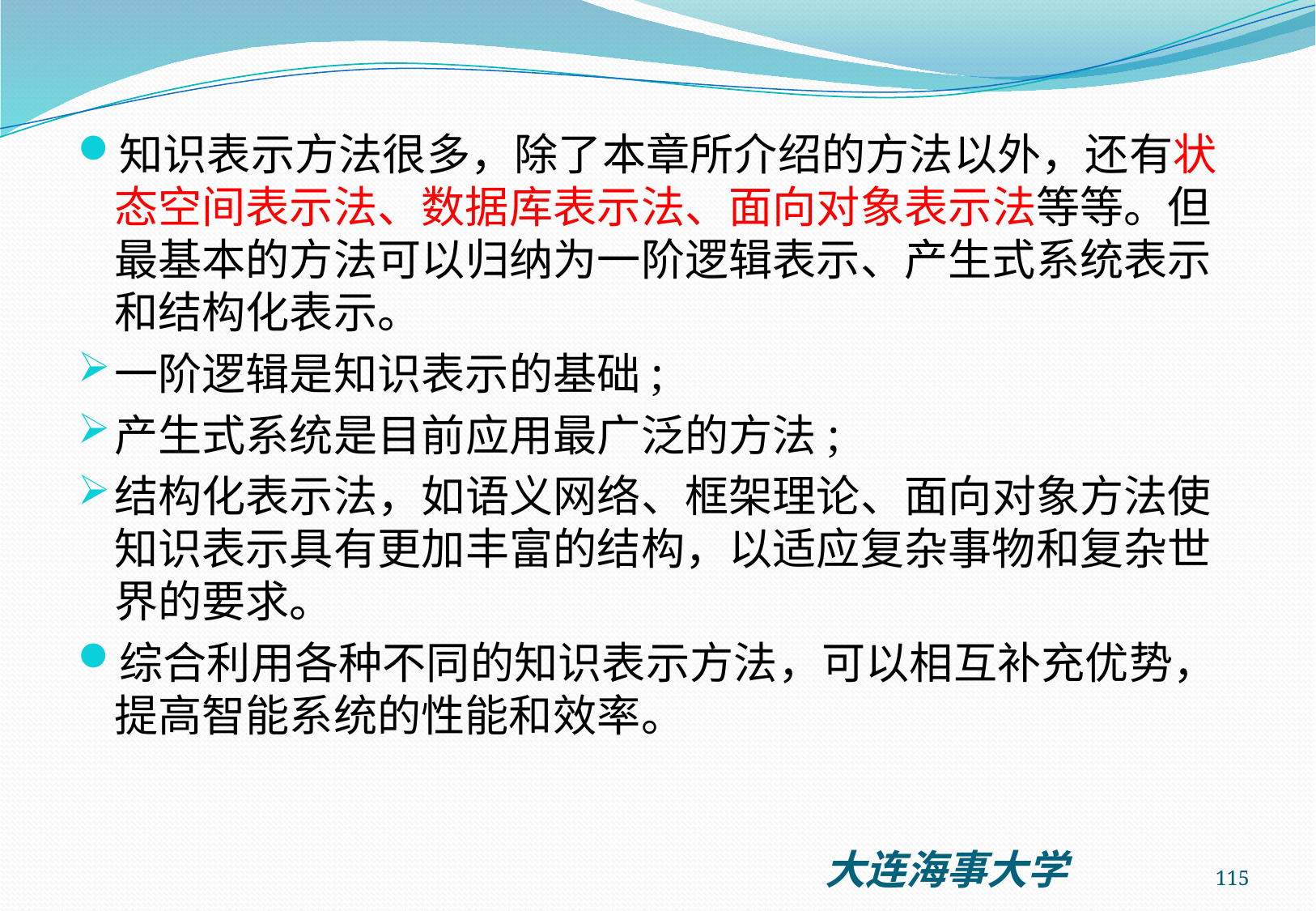

知识表示方法很多，除了本章所介绍的方法以外，还有状态空间表示法、数据库表示法、面向对象表示法等等。但最基本的方法可以归纳为一阶逻辑表示、产生式系统表示和结构化表示。
一阶逻辑是知识表示的基础;
产生式系统是目前应用最广泛的方法;
结构化表示法，如语义网络、框架理论、面向对象方法使知识表示具有更加丰富的结构，以适应复杂事物和复杂世界的要求。
综合利用各种不同的知识表示方法，可以相互补充优势，提高智能系统的性能和效率。

115